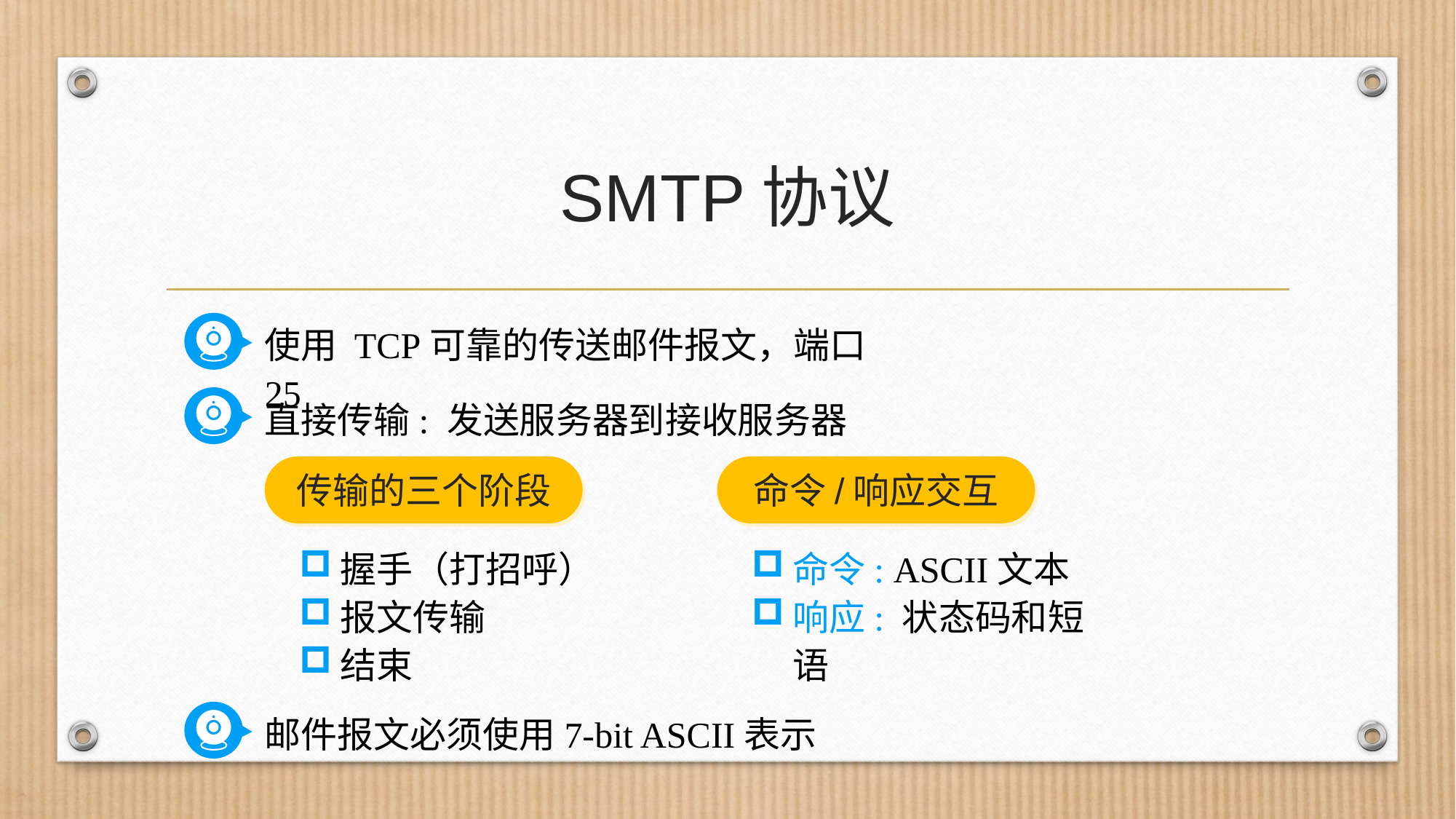

# SMTP协议

使用 TCP可靠的传送邮件报文，端口25

直接传输: 发送服务器到接收服务器
传输的三个阶段
命令/响应交互
握手（打招呼）
报文传输
结束
命令: ASCII文本
响应: 状态码和短语

邮件报文必须使用7-bit ASCII表示